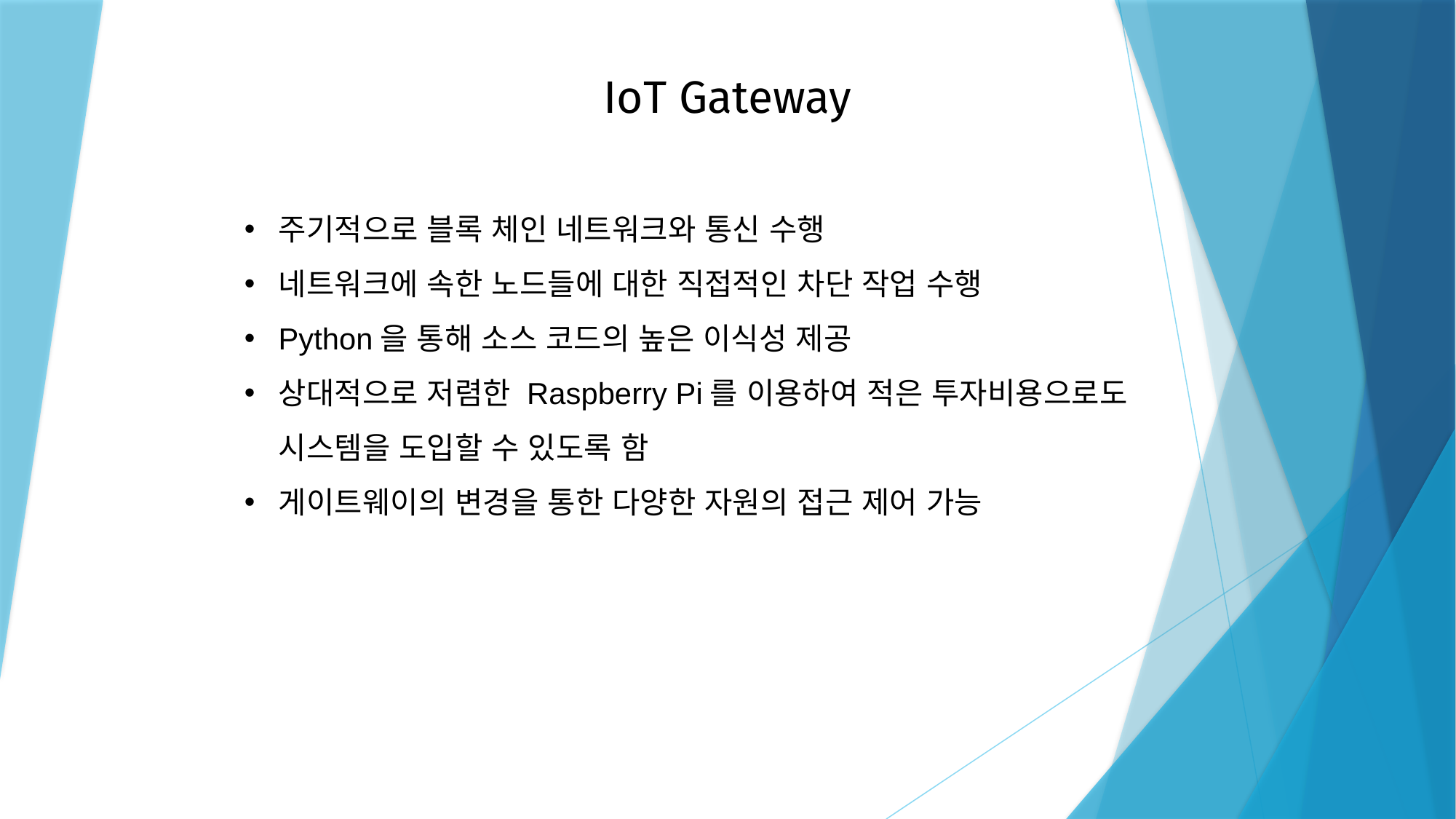

IoT Gateway
주기적으로 블록 체인 네트워크와 통신 수행
네트워크에 속한 노드들에 대한 직접적인 차단 작업 수행
Python을 통해 소스 코드의 높은 이식성 제공
상대적으로 저렴한 Raspberry Pi를 이용하여 적은 투자비용으로도 시스템을 도입할 수 있도록 함
게이트웨이의 변경을 통한 다양한 자원의 접근 제어 가능